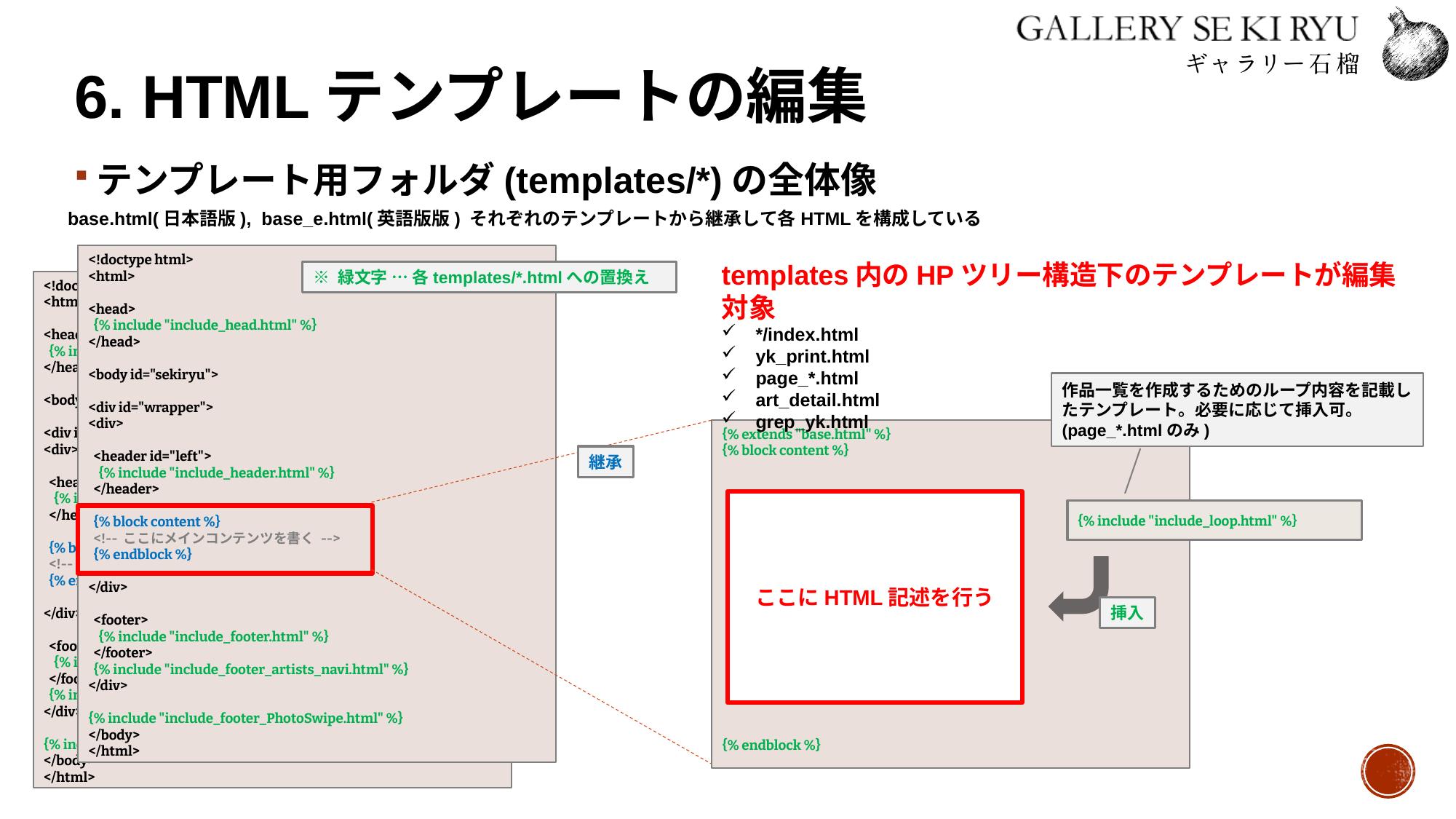

# 6. HTMLテンプレートの編集
テンプレート用フォルダ(templates/*)の全体像
base.html(日本語版),  base_e.html(英語版版) それぞれのテンプレートから継承して各HTMLを構成している
<!doctype html>
<html>

<head>
  {% include "include_head.html" %}
</head>

<body id="sekiryu">

<div id="wrapper">
<div>

  <header id="left">
    {% include "include_header.html" %}
  </header>

  {% block content %}
  <!-- ここにメインコンテンツを書く -->
  {% endblock %}

</div>

  <footer>
    {% include "include_footer.html" %}
  </footer>
  {% include "include_footer_artists_navi.html" %}
</div>

{% include "include_footer_PhotoSwipe.html" %}
</body>
</html>
templates内のHPツリー構造下のテンプレートが編集対象
*/index.html
yk_print.html
page_*.html
art_detail.html
grep_yk.html
※ 緑文字 … 各templates/*.htmlへの置換え
<!doctype html>
<html>

<head>
  {% include "include_head.html" %}
</head>

<body id="sekiryu">

<div id="wrapper">
<div>

  <header id="left">
    {% include "include_header.html" %}
  </header>

  {% block content %}
  <!-- ここにメインコンテンツを書く -->
  {% endblock %}

</div>

  <footer>
    {% include "include_footer.html" %}
  </footer>
  {% include "include_footer_artists_navi.html" %}
</div>

{% include "include_footer_PhotoSwipe.html" %}
</body>
</html>
作品一覧を作成するためのループ内容を記載したテンプレート。必要に応じて挿入可。
(page_*.htmlのみ)
{% extends "base.html" %}
{% block content %}

{% endblock %}
継承
ここにHTML記述を行う
{% include "include_loop.html" %}

挿入